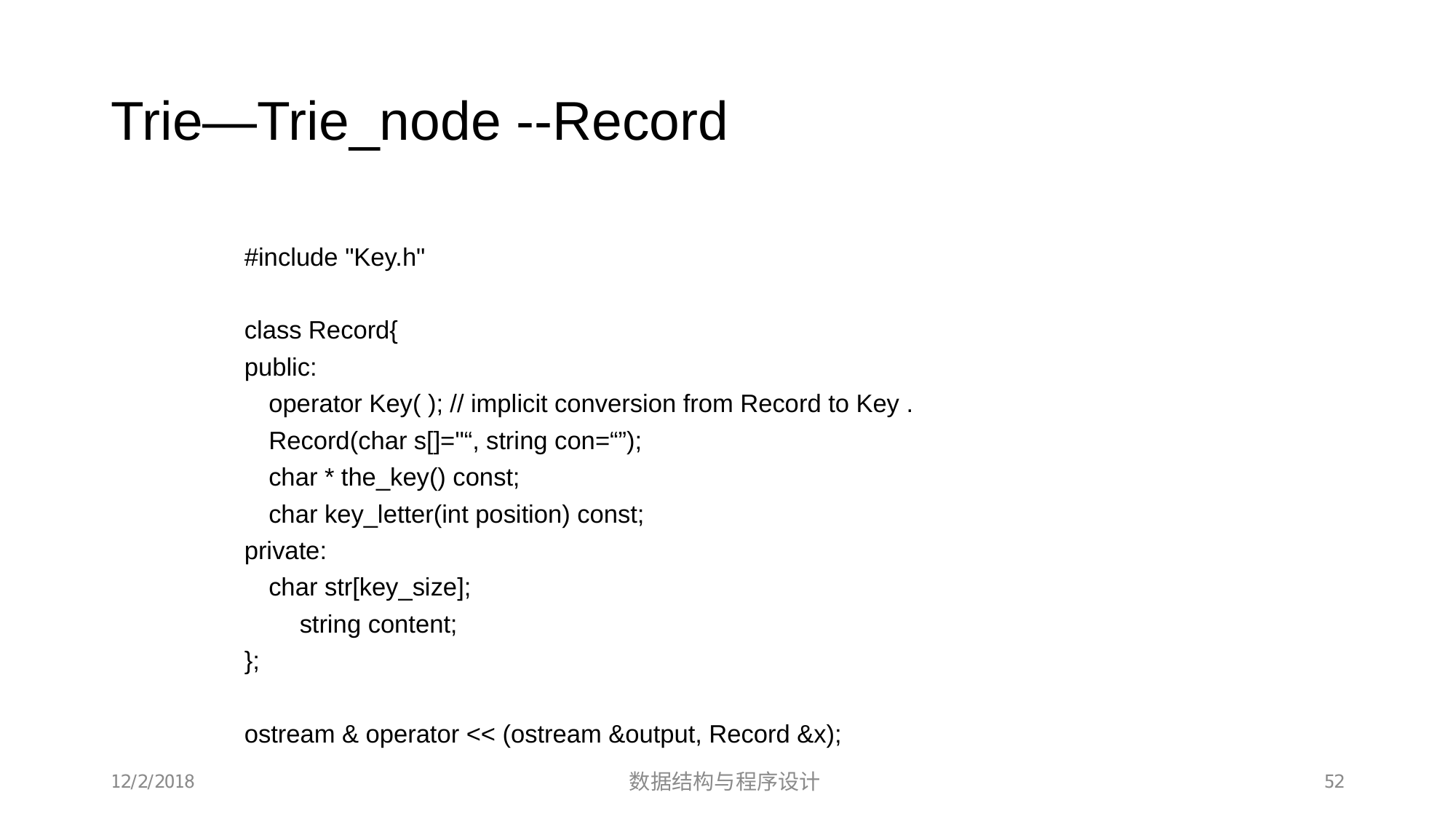

# Trie—Trie_node --Record
#include "Key.h"

class Record{
public:
	operator Key( ); // implicit conversion from Record to Key .
	Record(char s[]="“, string con=“”);
	char * the_key() const;
	char key_letter(int position) const;
private:
	char str[key_size];
        string content;
};

ostream & operator << (ostream &output, Record &x);
12/2/2018
数据结构与程序设计
52